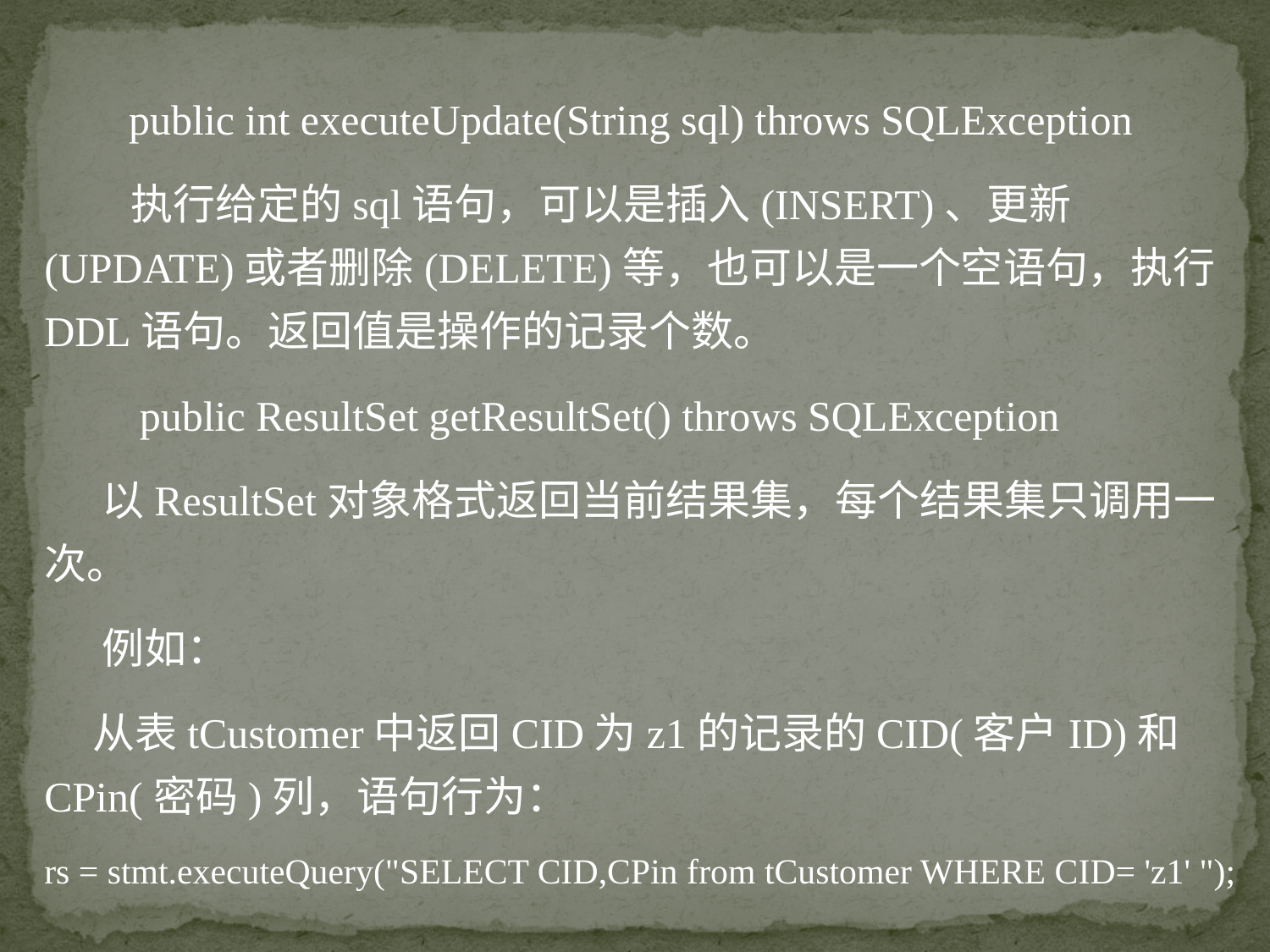

public int executeUpdate(String sql) throws SQLException
        执行给定的sql语句，可以是插入(INSERT)、更新(UPDATE)或者删除(DELETE)等，也可以是一个空语句，执行DDL语句。返回值是操作的记录个数。
         public ResultSet getResultSet() throws SQLException
     以ResultSet对象格式返回当前结果集，每个结果集只调用一次。
     例如：
    从表tCustomer中返回CID为z1的记录的CID(客户ID)和CPin(密码)列，语句行为：
rs = stmt.executeQuery("SELECT CID,CPin from tCustomer WHERE CID= 'z1' ");